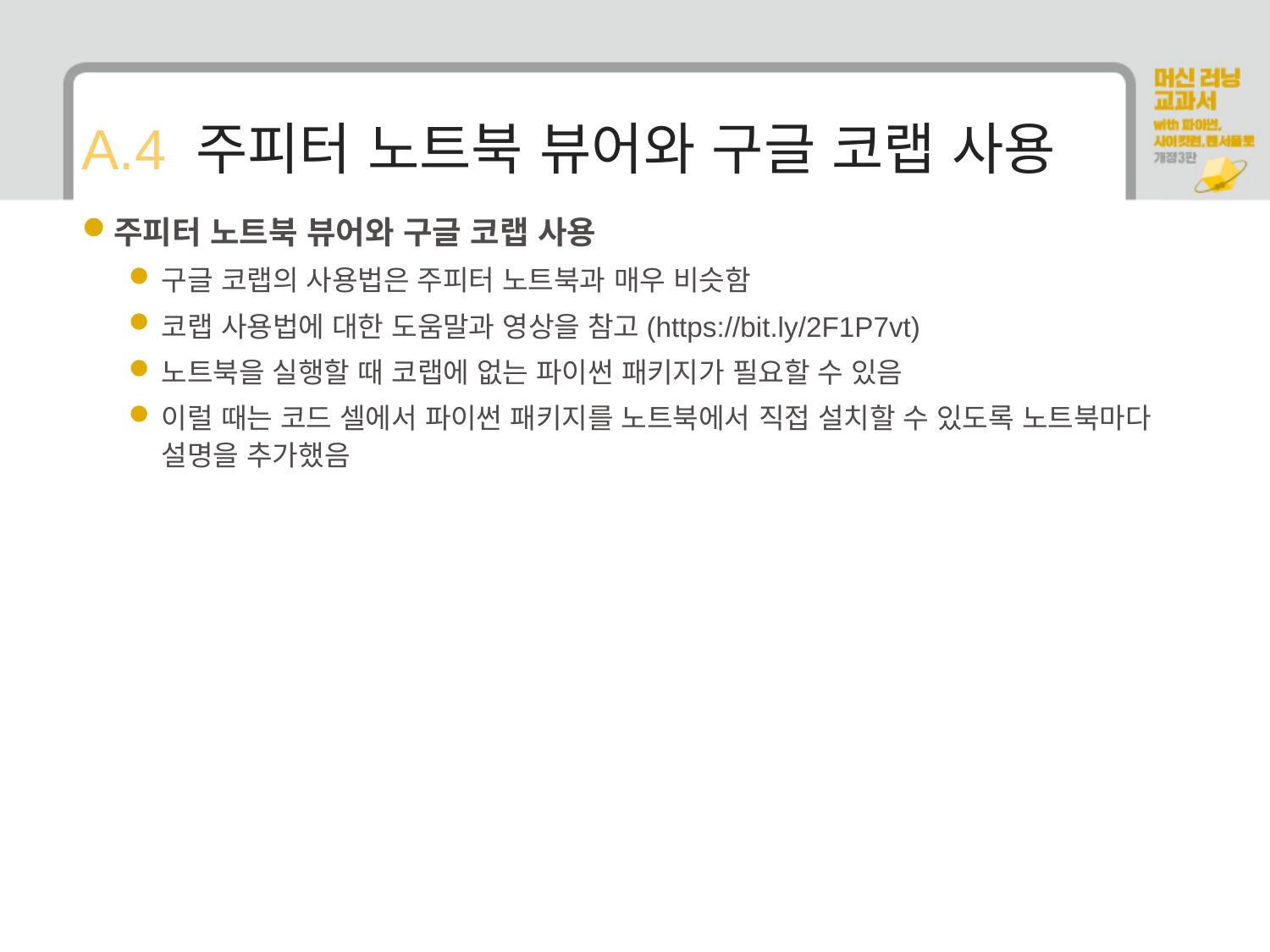

# A.4 주피터 노트북 뷰어와 구글 코랩 사용
주피터 노트북 뷰어와 구글 코랩 사용
구글 코랩의 사용법은 주피터 노트북과 매우 비슷함
코랩 사용법에 대한 도움말과 영상을 참고(https://bit.ly/2F1P7vt)
노트북을 실행할 때 코랩에 없는 파이썬 패키지가 필요할 수 있음
이럴 때는 코드 셀에서 파이썬 패키지를 노트북에서 직접 설치할 수 있도록 노트북마다 설명을 추가했음